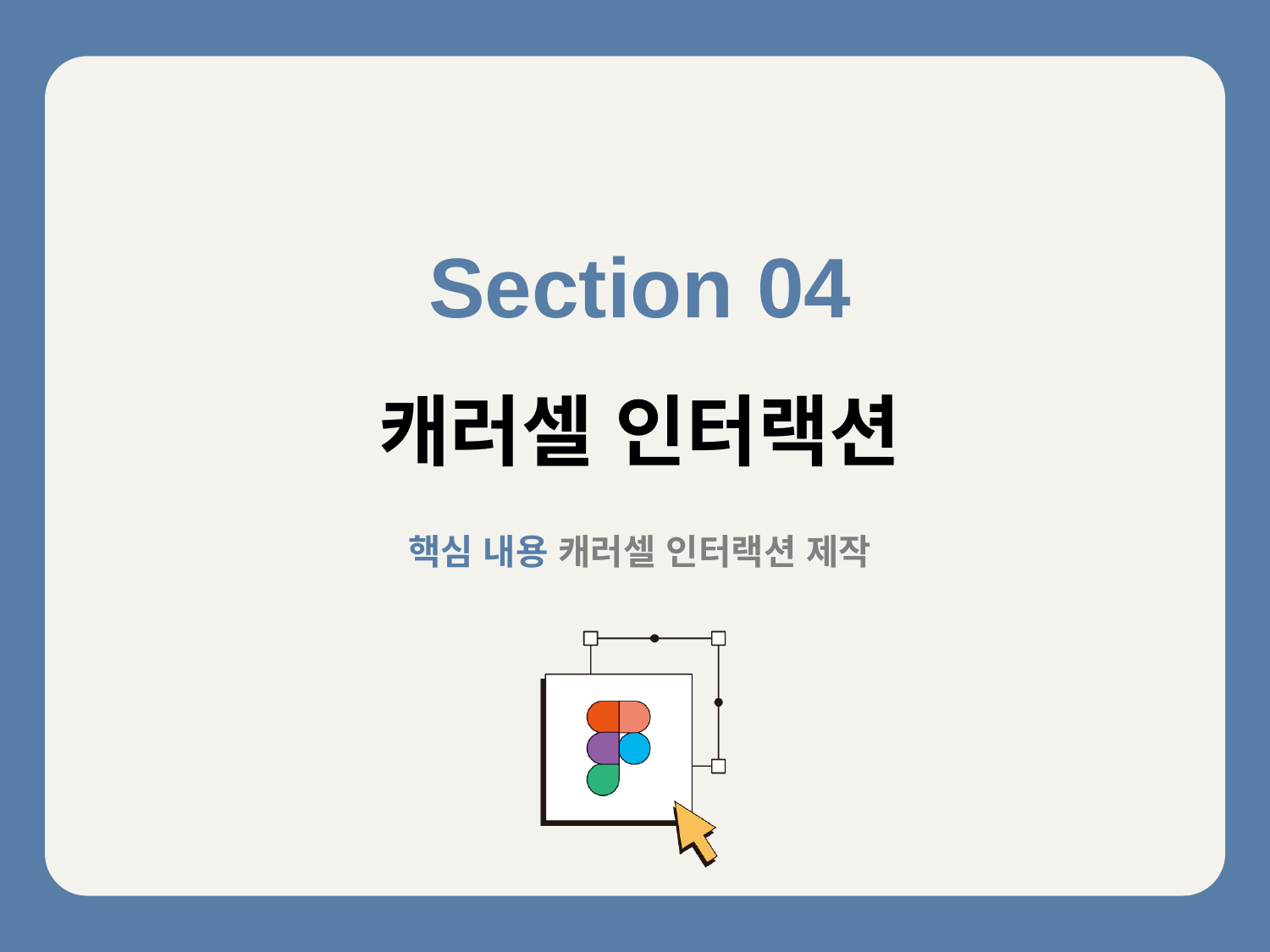

Section 04
캐러셀 인터랙션
핵심 내용 캐러셀 인터랙션 제작